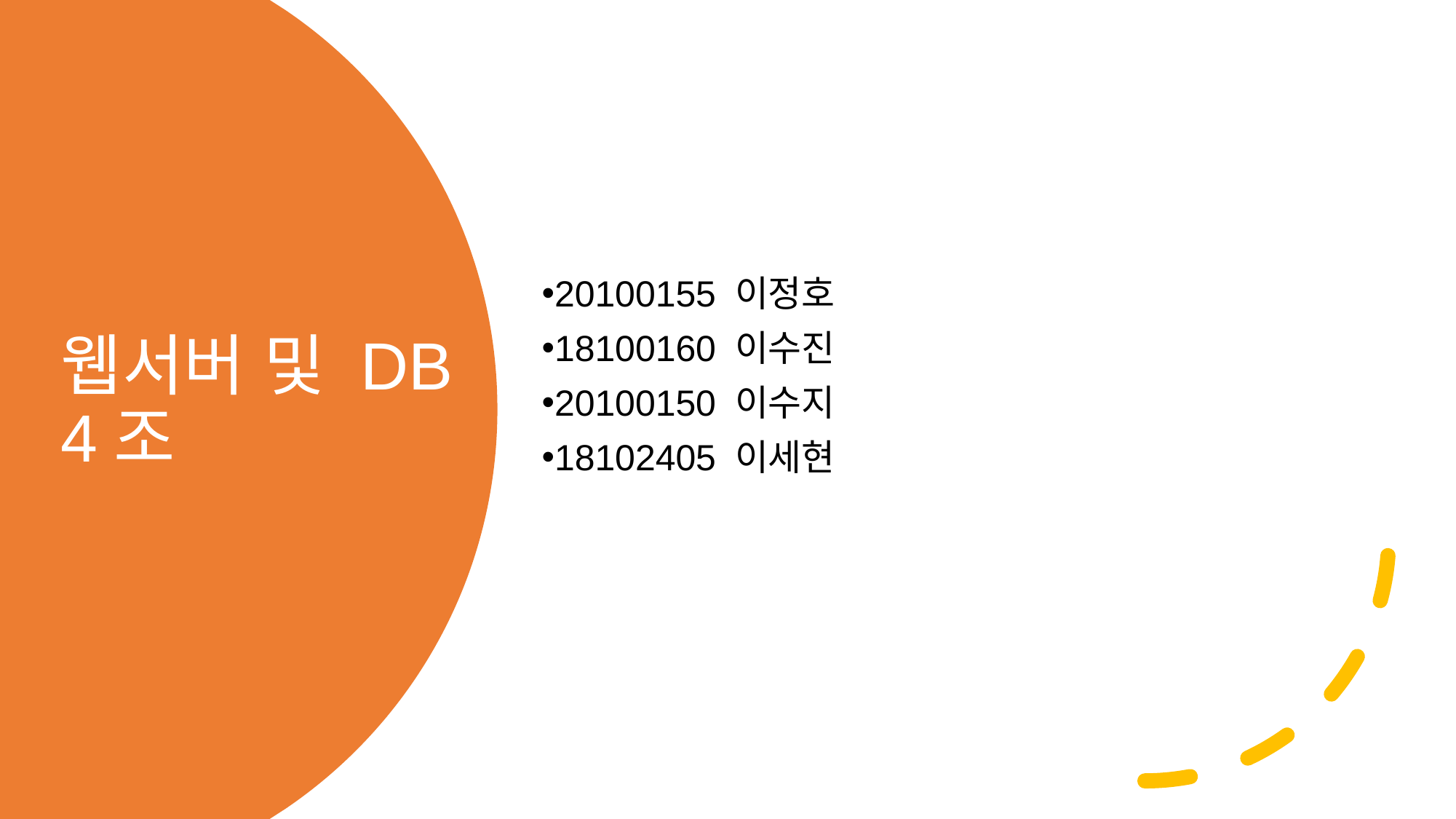

20100155 이정호
18100160 이수진
20100150 이수지
18102405 이세현

# 웹서버 및 DB 4조